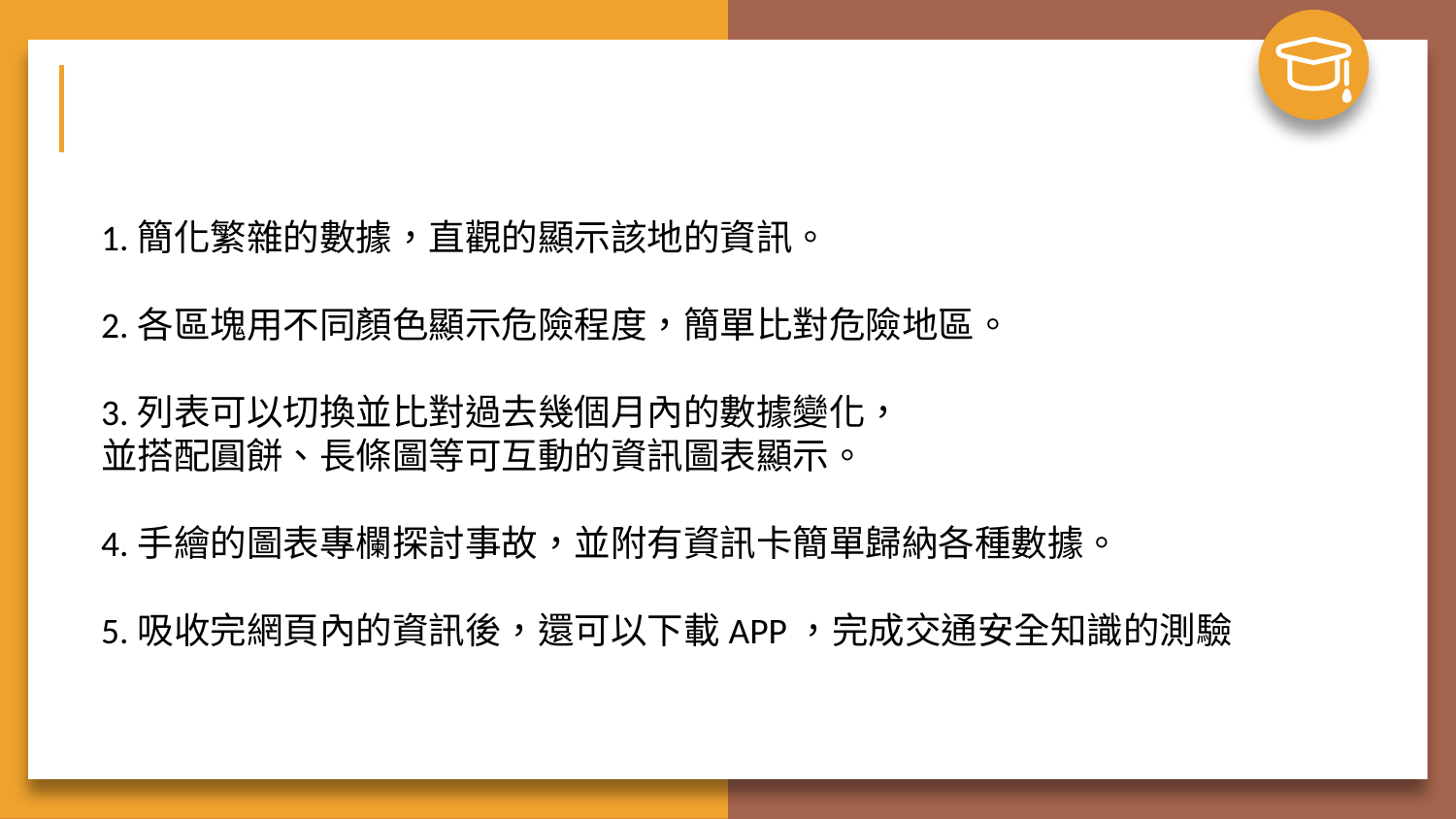

1.簡化繁雜的數據，直觀的顯示該地的資訊。

2.各區塊用不同顏色顯示危險程度，簡單比對危險地區。

3.列表可以切換並比對過去幾個月內的數據變化，
並搭配圓餅、長條圖等可互動的資訊圖表顯示。

4.手繪的圖表專欄探討事故，並附有資訊卡簡單歸納各種數據。

5.吸收完網頁內的資訊後，還可以下載APP，完成交通安全知識的測驗